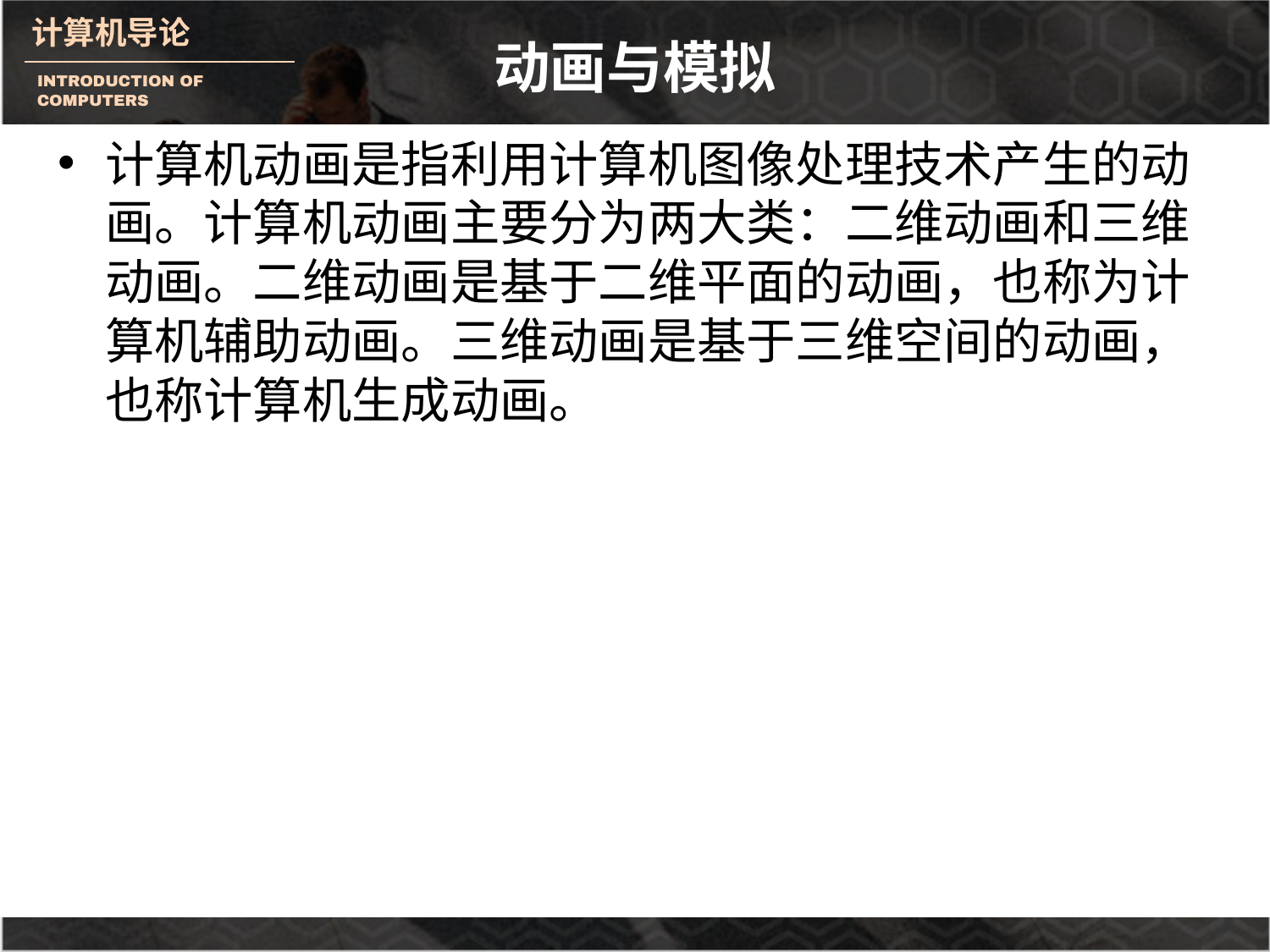

# 动画与模拟
计算机动画是指利用计算机图像处理技术产生的动画。计算机动画主要分为两大类：二维动画和三维动画。二维动画是基于二维平面的动画，也称为计算机辅助动画。三维动画是基于三维空间的动画，也称计算机生成动画。